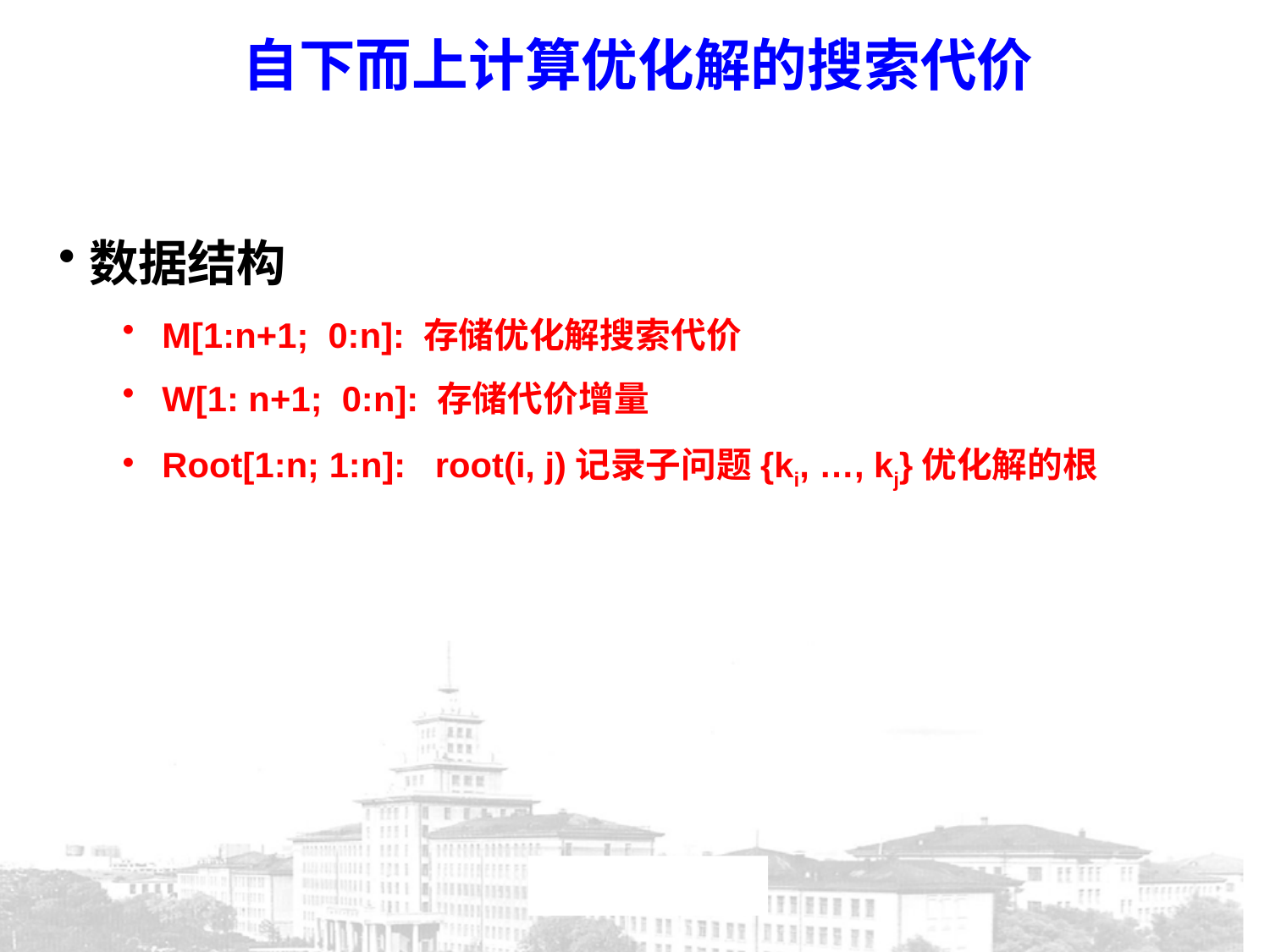

自下而上计算优化解的搜索代价
数据结构
 M[1:n+1;  0:n]: 存储优化解搜索代价
 W[1: n+1;  0:n]: 存储代价增量
 Root[1:n; 1:n]:   root(i, j)记录子问题{ki, …, kj}优化解的根